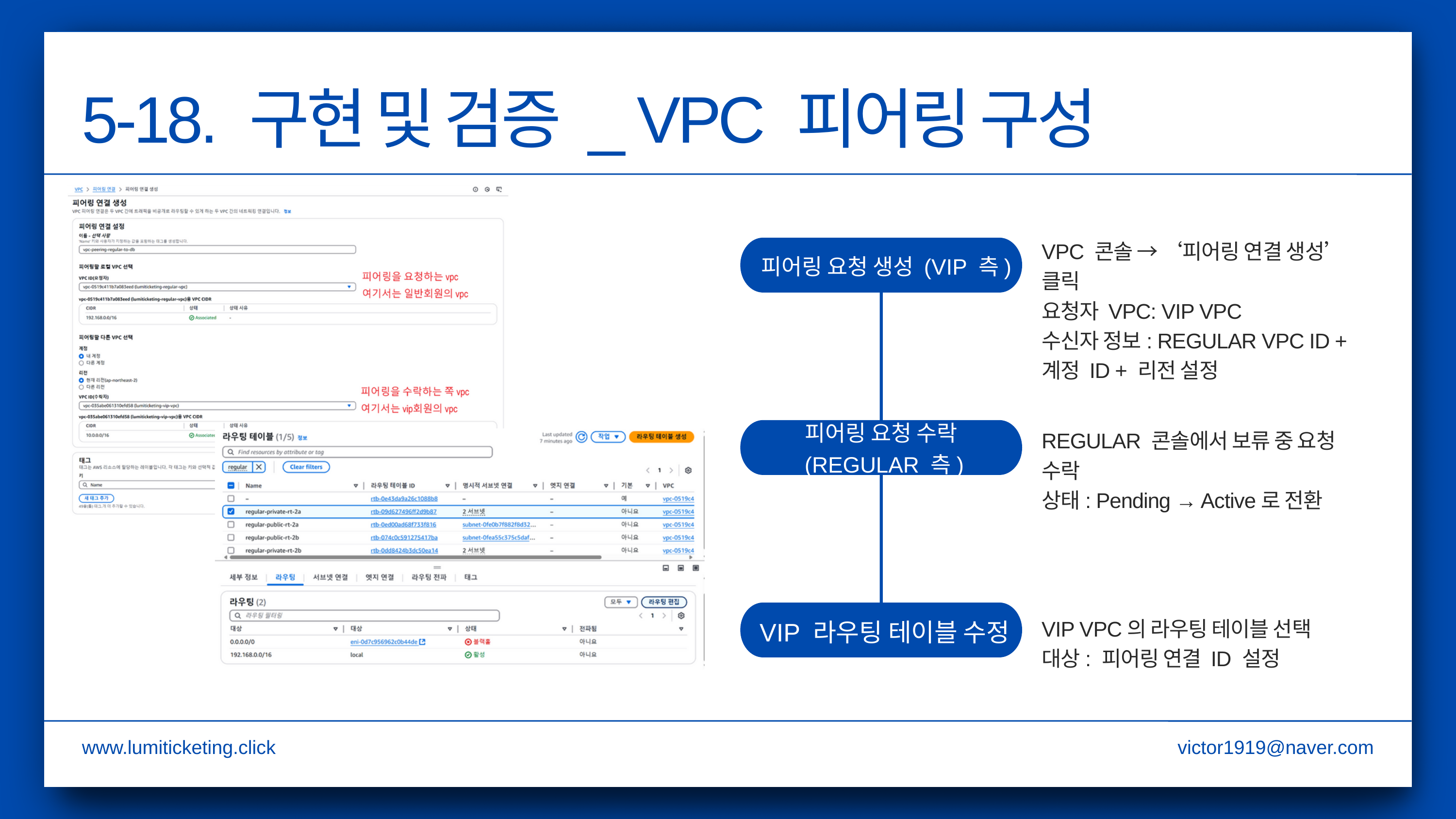

5-18. 구현 및 검증 _ VPC 피어링 구성

VPC 콘솔 → ‘피어링 연결 생성’ 클릭
요청자 VPC: VIP VPC
수신자 정보: REGULAR VPC ID +
계정 ID + 리전 설정

 피어링 요청 생성 (VIP 측)

피어링 요청 수락
 (REGULAR 측)

REGULAR 콘솔에서 보류 중 요청 수락
상태: Pending → Active로 전환

 VIP 라우팅 테이블 수정
VIP VPC의 라우팅 테이블 선택
대상: 피어링 연결 ID 설정

www.lumiticketing.click
victor1919@naver.com